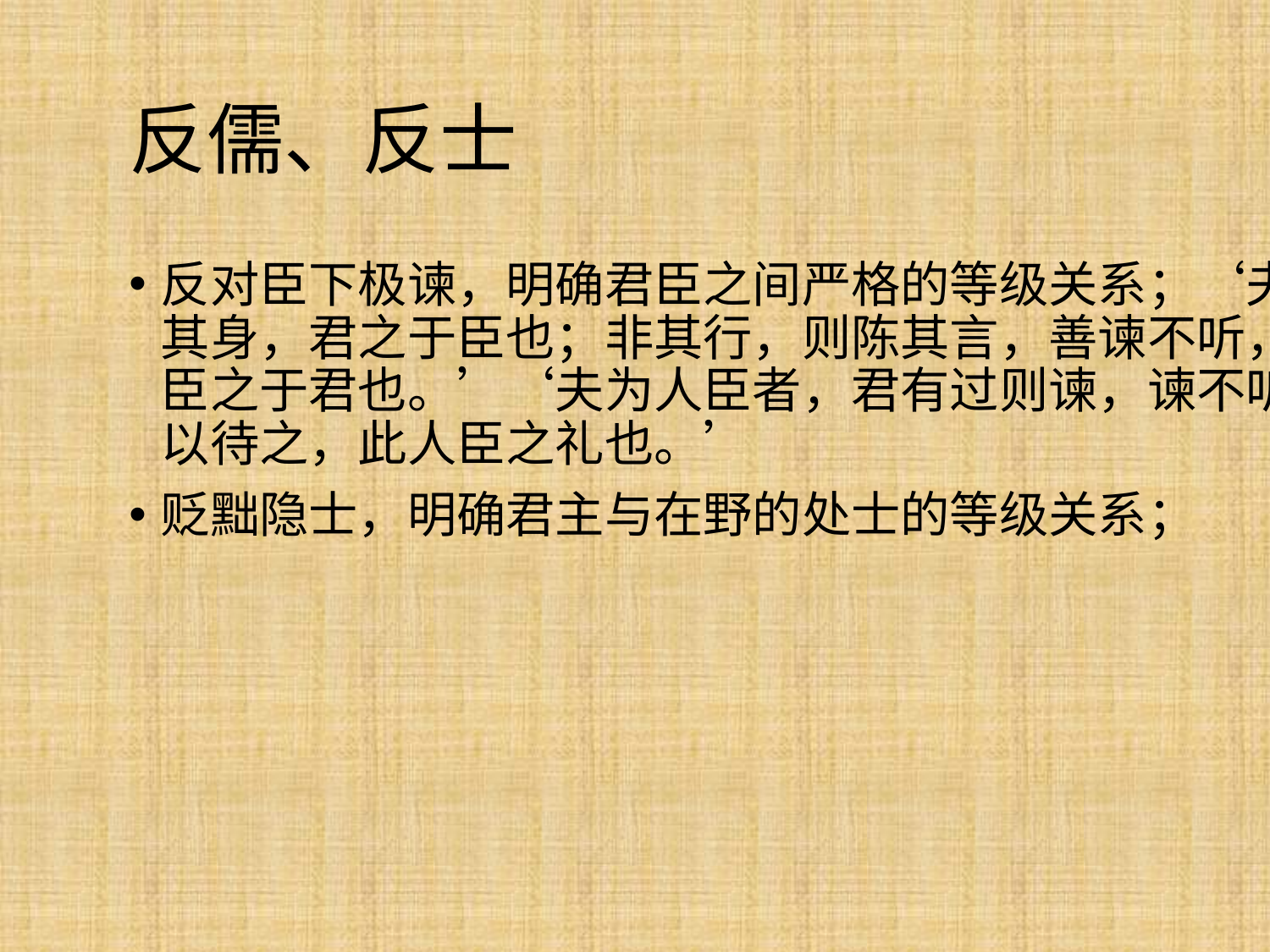

# 反儒、反士
反对臣下极谏，明确君臣之间严格的等级关系；‘夫非其行而诛其身，君之于臣也；非其行，则陈其言，善谏不听，则远其身者，臣之于君也。’‘夫为人臣者，君有过则谏，谏不听，则轻爵禄以待之，此人臣之礼也。’
贬黜隐士，明确君主与在野的处士的等级关系；